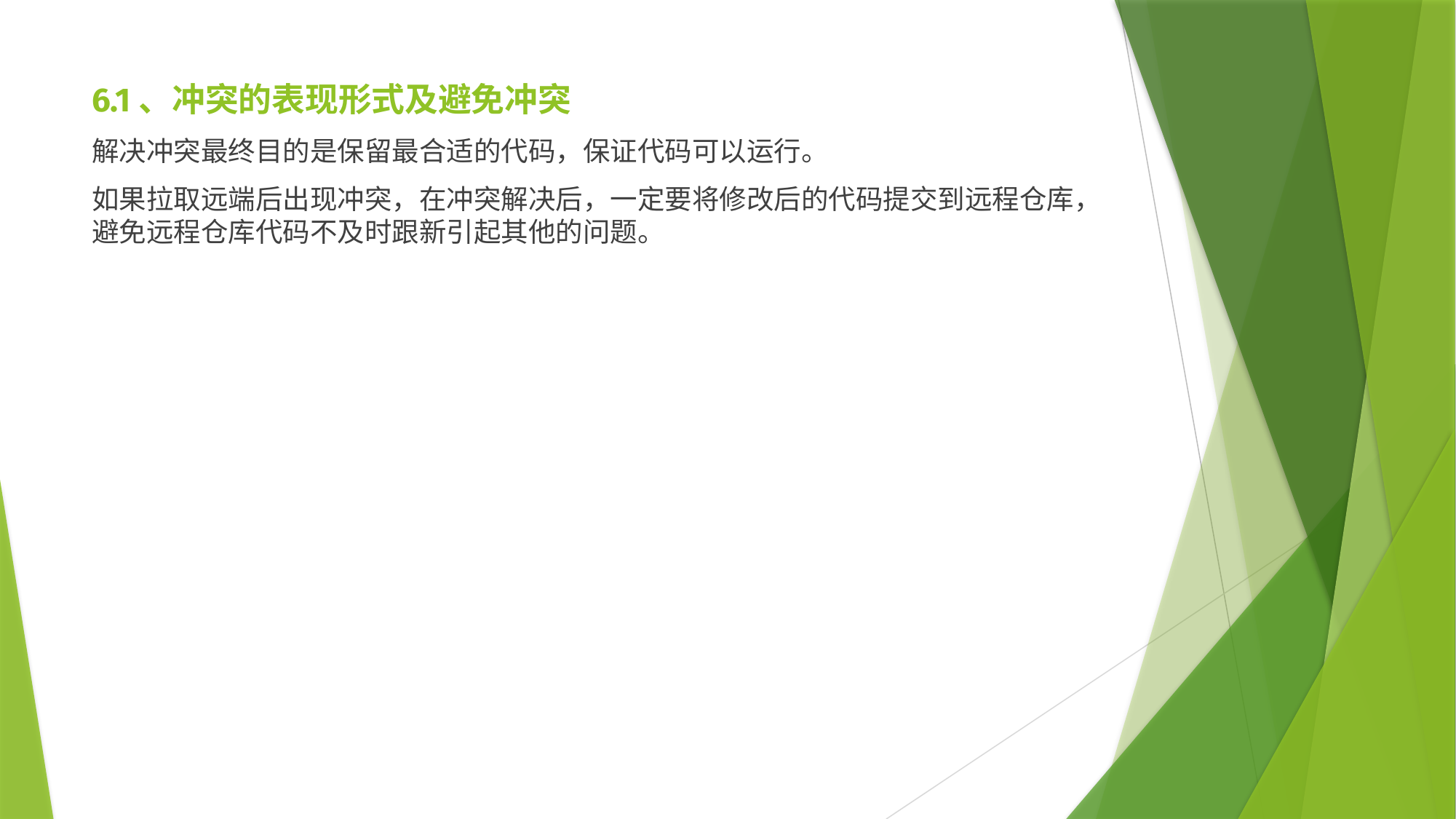

# 6.1、冲突的表现形式及避免冲突
解决冲突最终目的是保留最合适的代码，保证代码可以运行。
如果拉取远端后出现冲突，在冲突解决后，一定要将修改后的代码提交到远程仓库，避免远程仓库代码不及时跟新引起其他的问题。